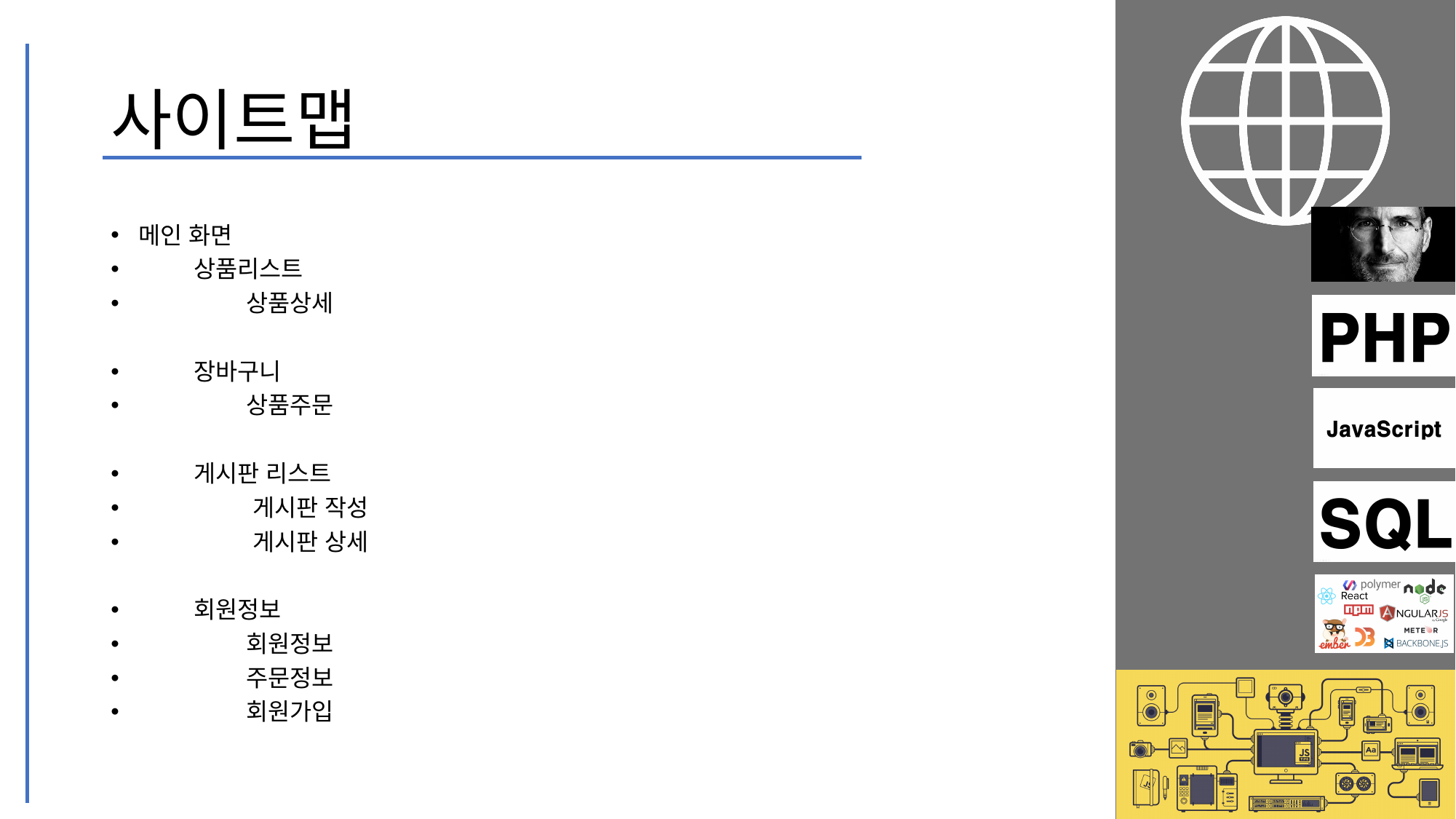

# 사이트맵
메인 화면
        상품리스트
                상품상세

        장바구니
                상품주문

        게시판 리스트
                 게시판 작성
                 게시판 상세

        회원정보
                회원정보
                주문정보
                회원가입